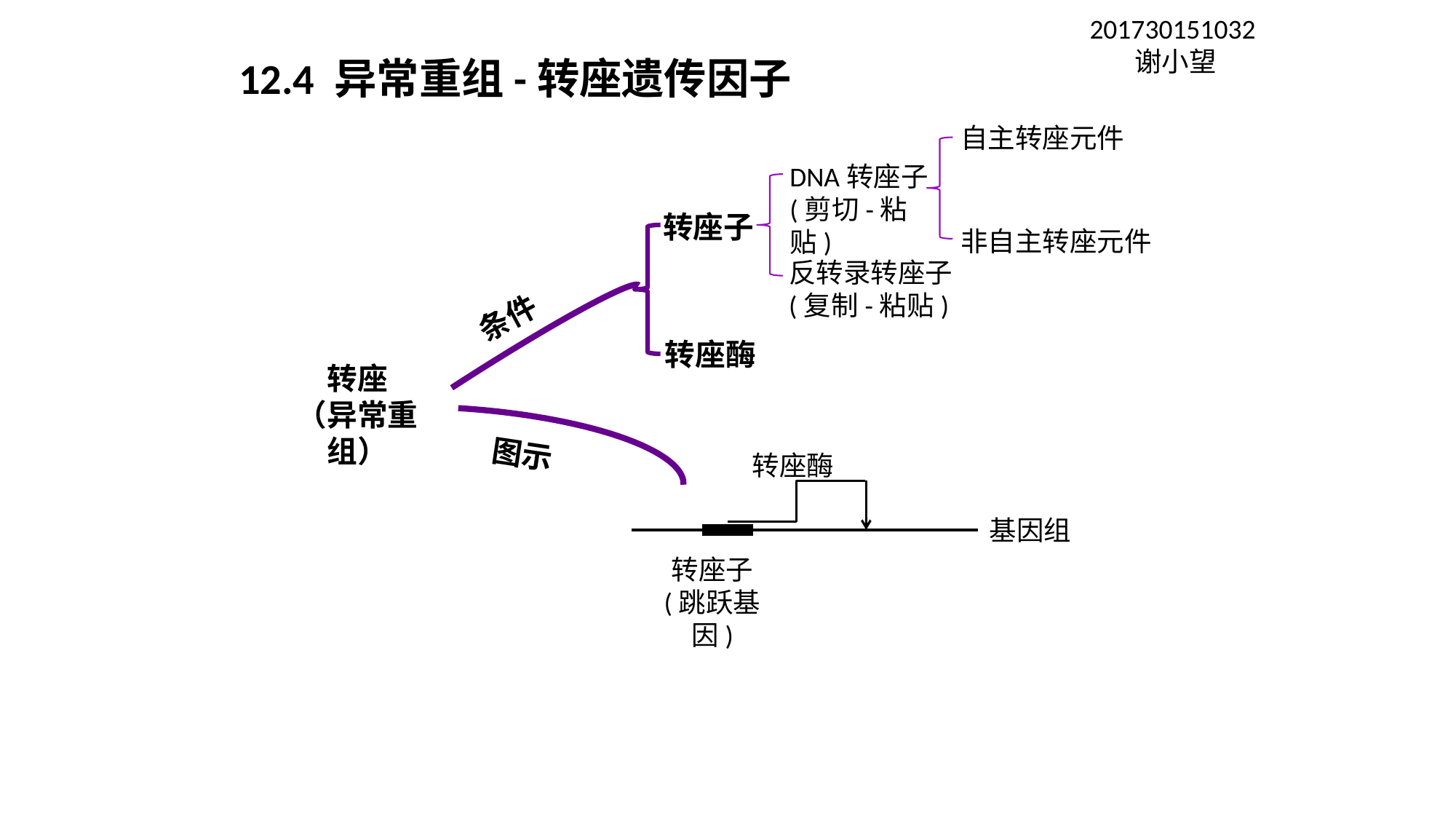

201730151032
谢小望
# 12.4 异常重组-转座遗传因子
自主转座元件

DNA转座子
(剪切-粘贴)

转座子
非自主转座元件

反转录转座子
(复制-粘贴)
条件
转座酶
转座
（异常重组）

图示
转座酶
基因组
转座子
(跳跃基因)